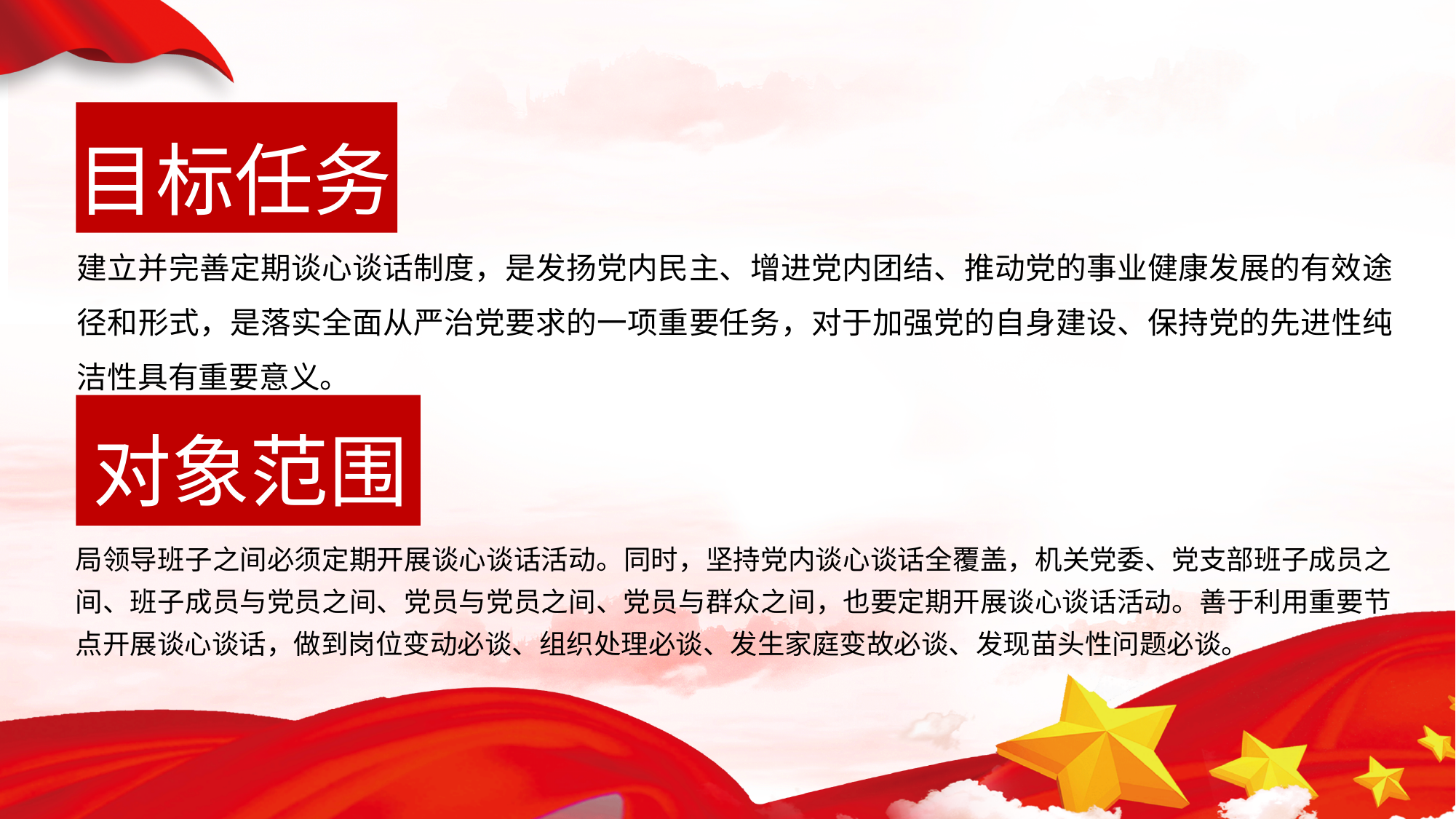

目标任务

建立并完善定期谈心谈话制度，是发扬党内民主、增进党内团结、推动党的事业健康发展的有效途径和形式，是落实全面从严治党要求的一项重要任务，对于加强党的自身建设、保持党的先进性纯洁性具有重要意义。
对象范围

局领导班子之间必须定期开展谈心谈话活动。同时，坚持党内谈心谈话全覆盖，机关党委、党支部班子成员之间、班子成员与党员之间、党员与党员之间、党员与群众之间，也要定期开展谈心谈话活动。善于利用重要节点开展谈心谈话，做到岗位变动必谈、组织处理必谈、发生家庭变故必谈、发现苗头性问题必谈。